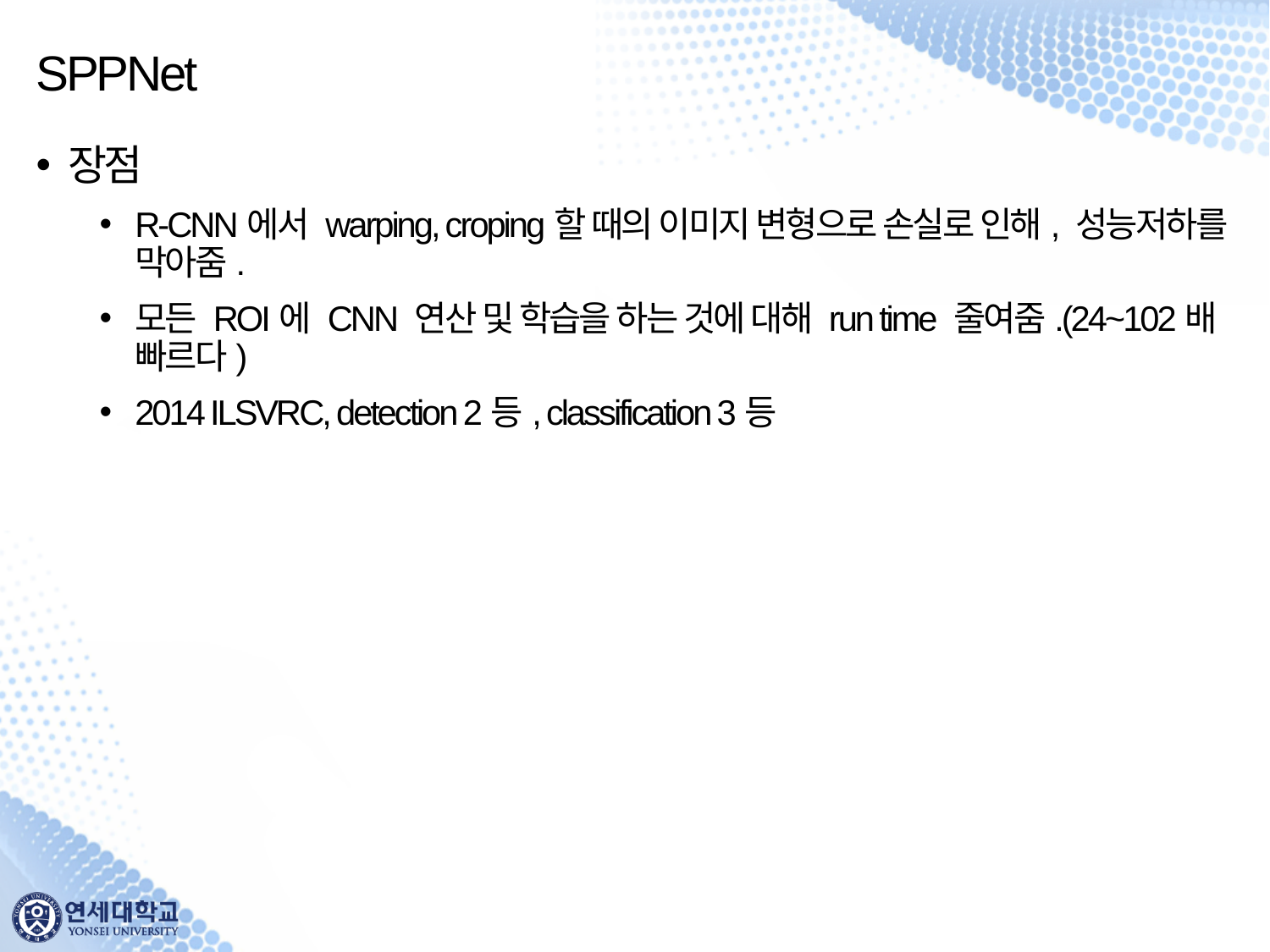

# SPPNet
장점
R-CNN에서 warping, croping할 때의 이미지 변형으로 손실로 인해, 성능저하를 막아줌.
모든 ROI에 CNN 연산 및 학습을 하는 것에 대해 run time 줄여줌.(24~102배 빠르다)
2014 ILSVRC, detection 2등, classification 3등